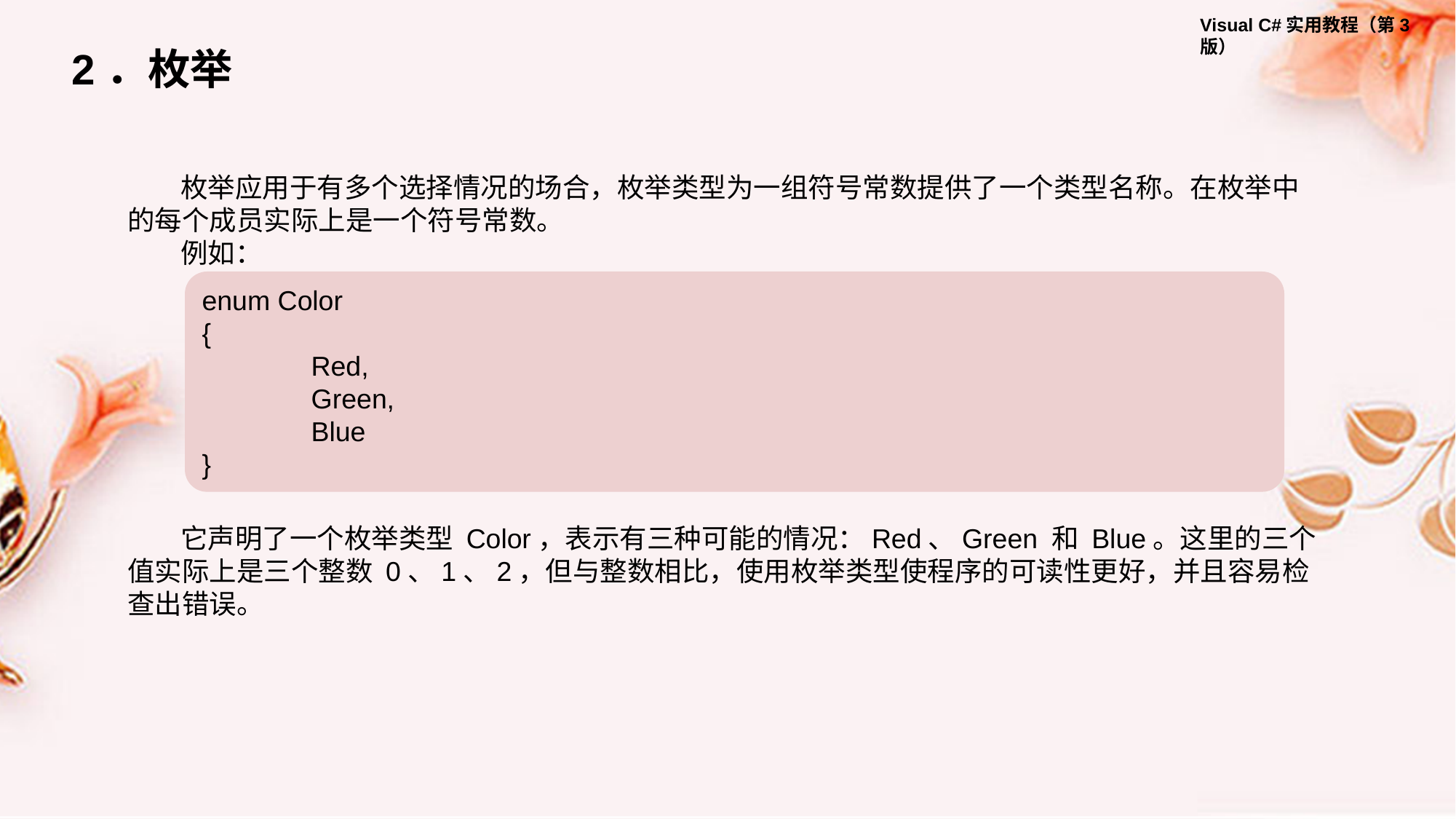

2．枚举
枚举应用于有多个选择情况的场合，枚举类型为一组符号常数提供了一个类型名称。在枚举中的每个成员实际上是一个符号常数。
例如：
enum Color
{
	Red,
	Green,
	Blue
}
它声明了一个枚举类型 Color，表示有三种可能的情况：Red、Green 和 Blue。这里的三个值实际上是三个整数 0、1、2，但与整数相比，使用枚举类型使程序的可读性更好，并且容易检查出错误。